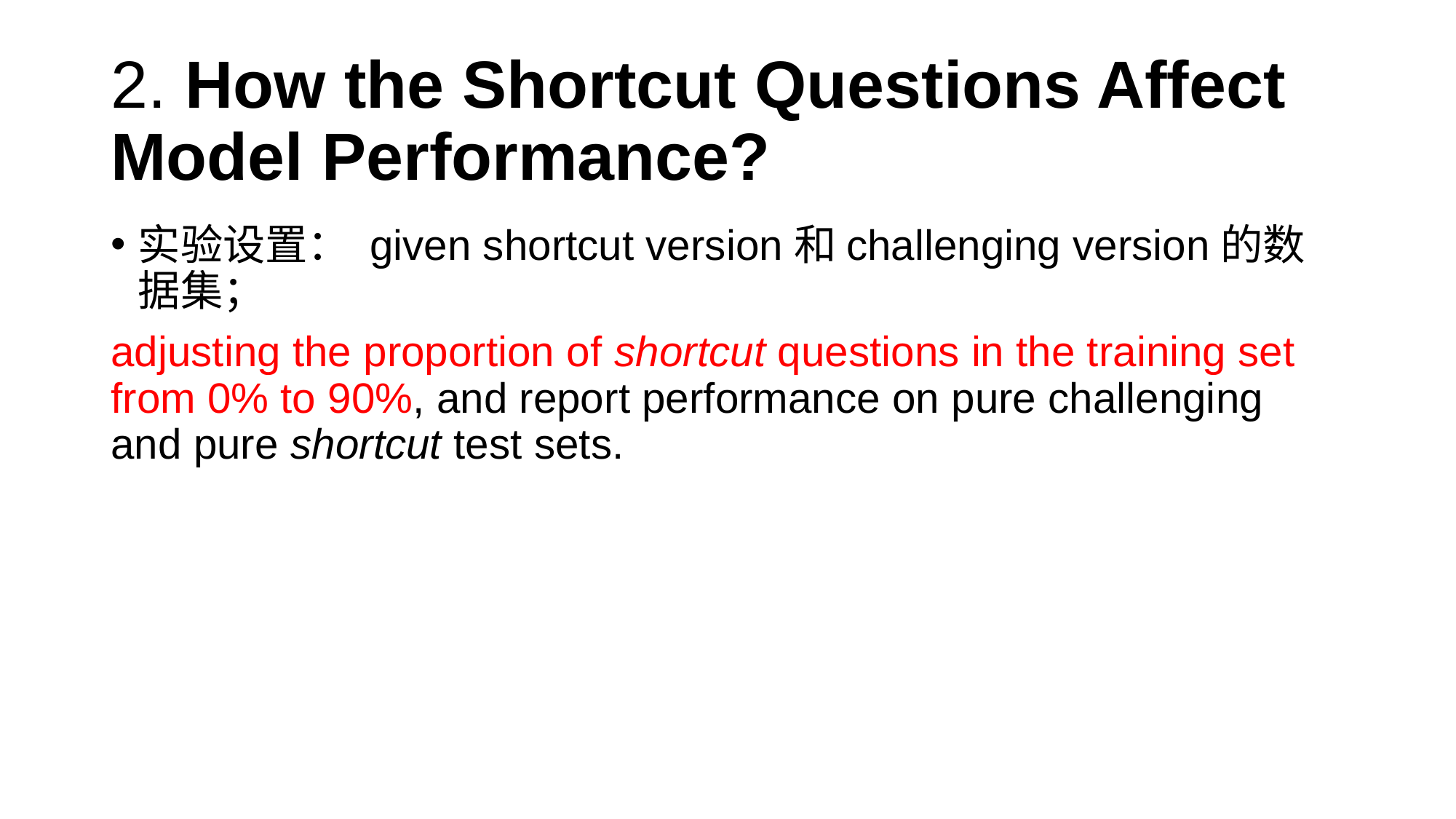

# 2. How the Shortcut Questions Affect Model Performance?
实验设置： given shortcut version和challenging version的数据集；
adjusting the proportion of shortcut questions in the training set from 0% to 90%, and report performance on pure challenging and pure shortcut test sets.